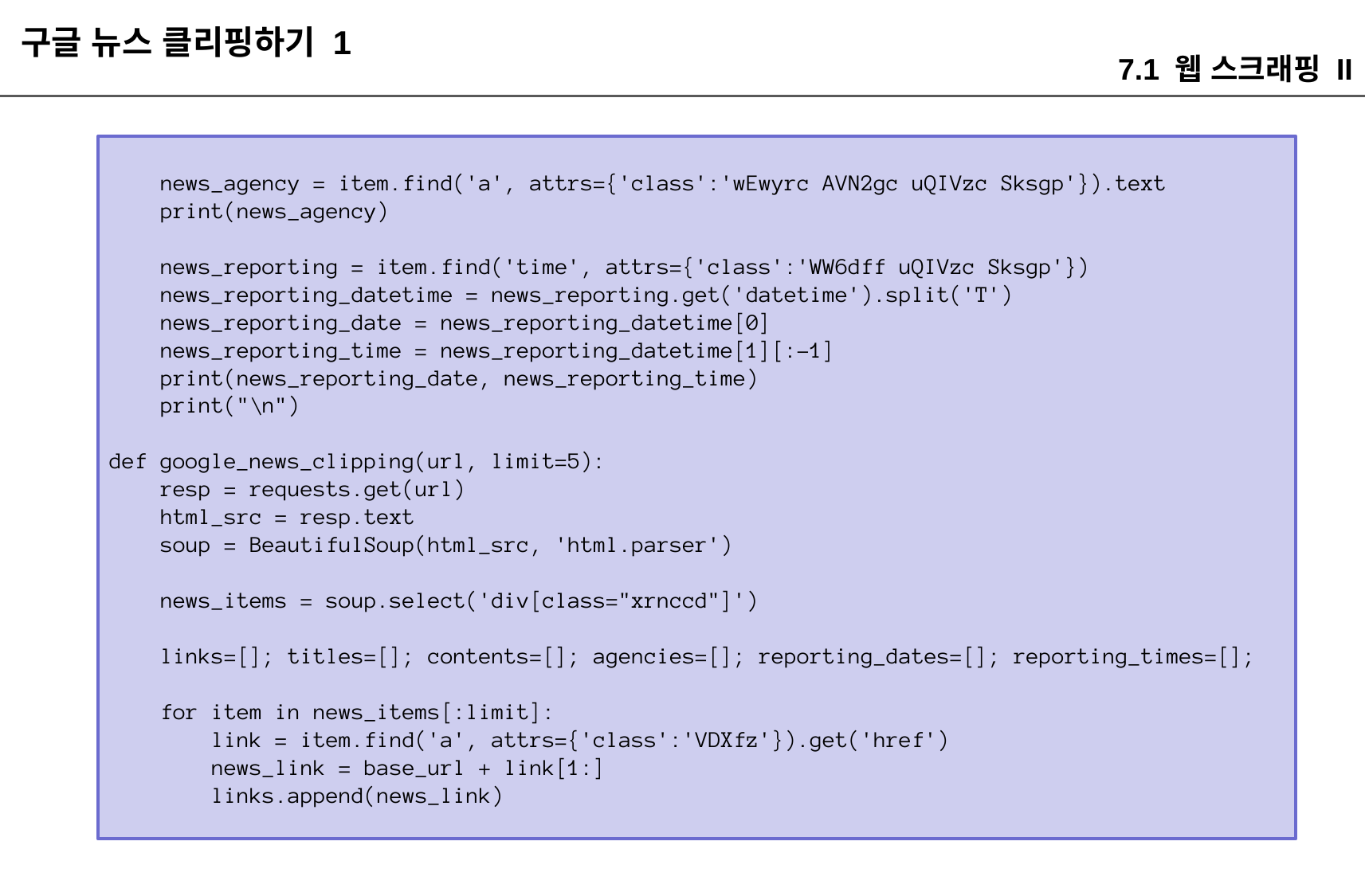

구글 뉴스 클리핑하기 1
7.1 웹 스크래핑 II
    news_agency = item.find('a', attrs={'class':'wEwyrc AVN2gc uQIVzc Sksgp'}).text
    print(news_agency)

    news_reporting = item.find('time', attrs={'class':'WW6dff uQIVzc Sksgp'})
    news_reporting_datetime = news_reporting.get('datetime').split('T')
    news_reporting_date = news_reporting_datetime[0]
    news_reporting_time = news_reporting_datetime[1][:-1]
    print(news_reporting_date, news_reporting_time)
    print("\n")

def google_news_clipping(url, limit=5):
    resp = requests.get(url)
    html_src = resp.text
    soup = BeautifulSoup(html_src, 'html.parser')

    news_items = soup.select('div[class="xrnccd"]')

    links=[]; titles=[]; contents=[]; agencies=[]; reporting_dates=[]; reporting_times=[];

    for item in news_items[:limit]:
        link = item.find('a', attrs={'class':'VDXfz'}).get('href')
        news_link = base_url + link[1:]
        links.append(news_link)